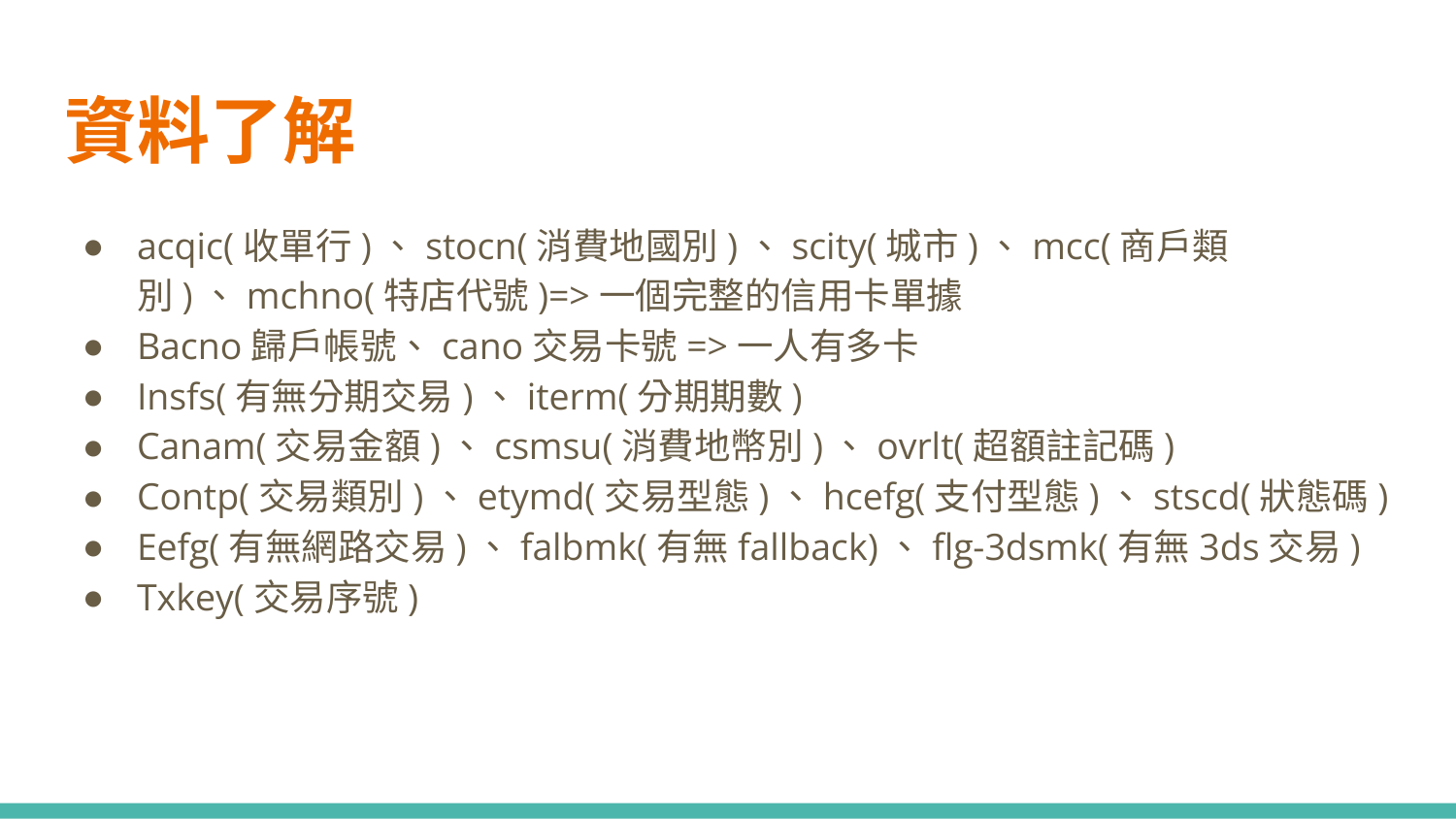

# 資料了解
acqic(收單行)、stocn(消費地國別)、scity(城市)、mcc(商戶類別)、mchno(特店代號)=>一個完整的信用卡單據
Bacno歸戶帳號、cano交易卡號=>一人有多卡
Insfs(有無分期交易)、iterm(分期期數)
Canam(交易金額)、csmsu(消費地幣別)、ovrlt(超額註記碼)
Contp(交易類別)、etymd(交易型態)、hcefg(支付型態)、stscd(狀態碼)
Eefg(有無網路交易)、falbmk(有無fallback)、flg-3dsmk(有無3ds交易)
Txkey(交易序號)